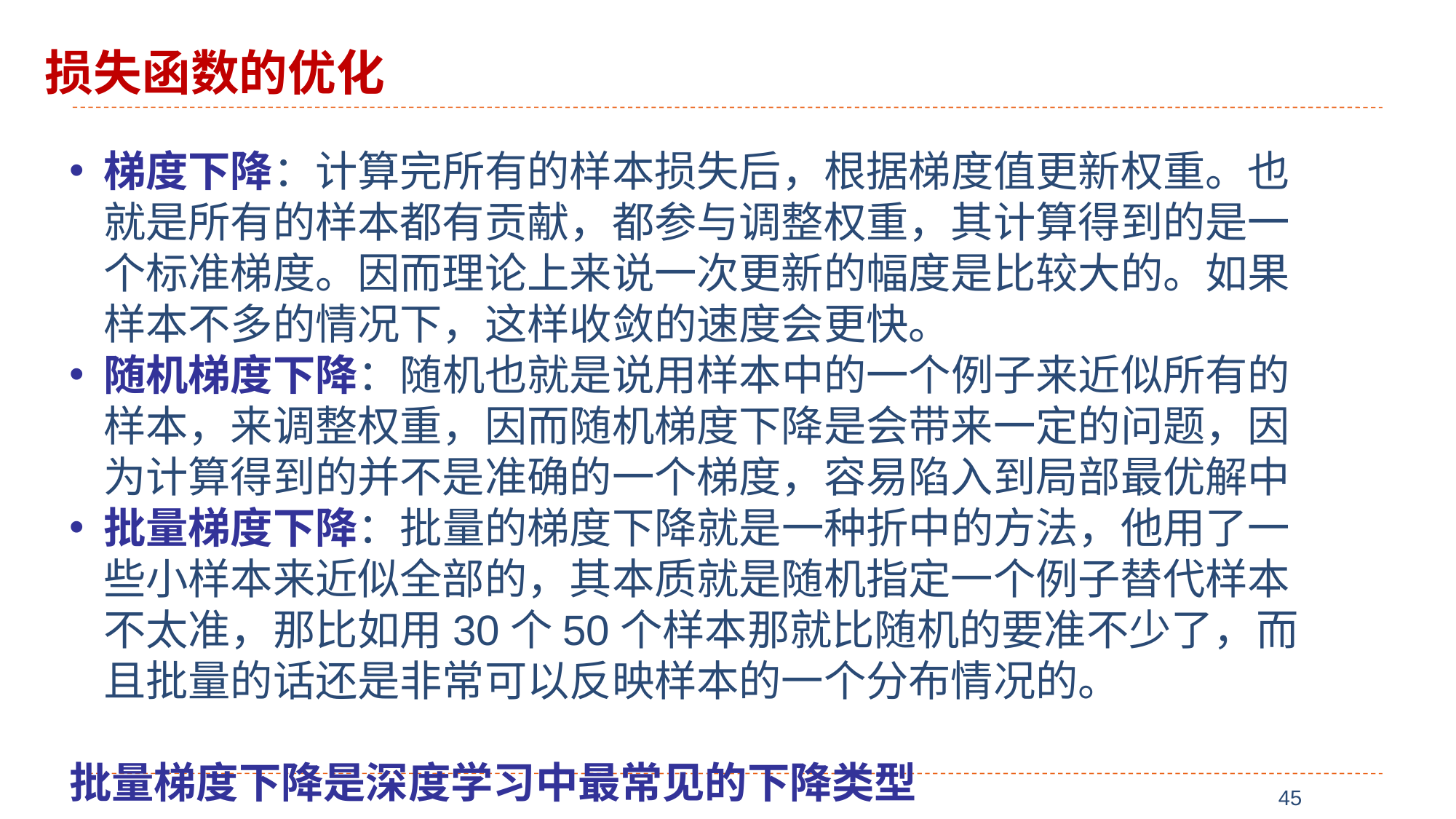

损失函数的优化
梯度下降：计算完所有的样本损失后，根据梯度值更新权重。也就是所有的样本都有贡献，都参与调整权重，其计算得到的是一个标准梯度。因而理论上来说一次更新的幅度是比较大的。如果样本不多的情况下，这样收敛的速度会更快。
随机梯度下降：随机也就是说用样本中的一个例子来近似所有的样本，来调整权重，因而随机梯度下降是会带来一定的问题，因为计算得到的并不是准确的一个梯度，容易陷入到局部最优解中
批量梯度下降：批量的梯度下降就是一种折中的方法，他用了一些小样本来近似全部的，其本质就是随机指定一个例子替代样本不太准，那比如用30个50个样本那就比随机的要准不少了，而且批量的话还是非常可以反映样本的一个分布情况的。

批量梯度下降是深度学习中最常见的下降类型